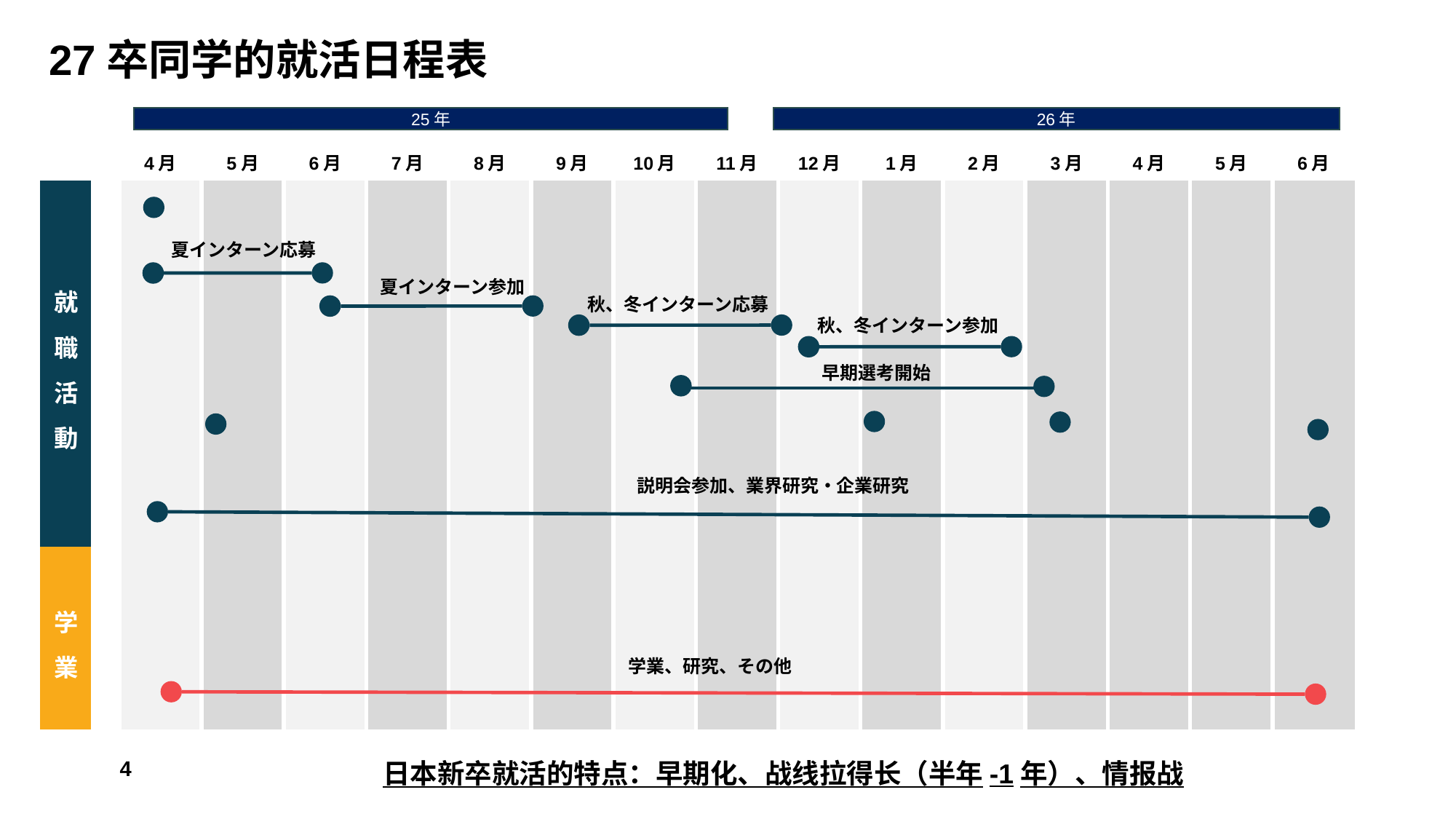

27卒同学的就活日程表
25年
26年
|  |  | 4月 | 5月 | 6月 | 7月 | 8月 | 9月 | 10月 | 11月 | 12月 | 1月 | 2月 | 3月 | 4月 | 5月 | 6月 |
| --- | --- | --- | --- | --- | --- | --- | --- | --- | --- | --- | --- | --- | --- | --- | --- | --- |
| 就職活動 |  |  |  |  |  |  |  |  |  |  |  |  |  |  |  |  |
|  |  |  |  |  |  |  |  |  |  |  |  |  |  |  |  |  |
| 学業 |  |  |  |  |  |  |  |  |  |  |  |  |  |  |  |  |
就職活動開始
夏インターン応募

夏インターン参加

秋、冬インターン応募

秋、冬インターン参加

早期選考開始

一部本選考開始
本選考解禁
一部本選考開始
CFN
説明会参加、業界研究・企業研究

学業、研究、その他

4
日本新卒就活的特点：早期化、战线拉得长（半年-1年）、情报战